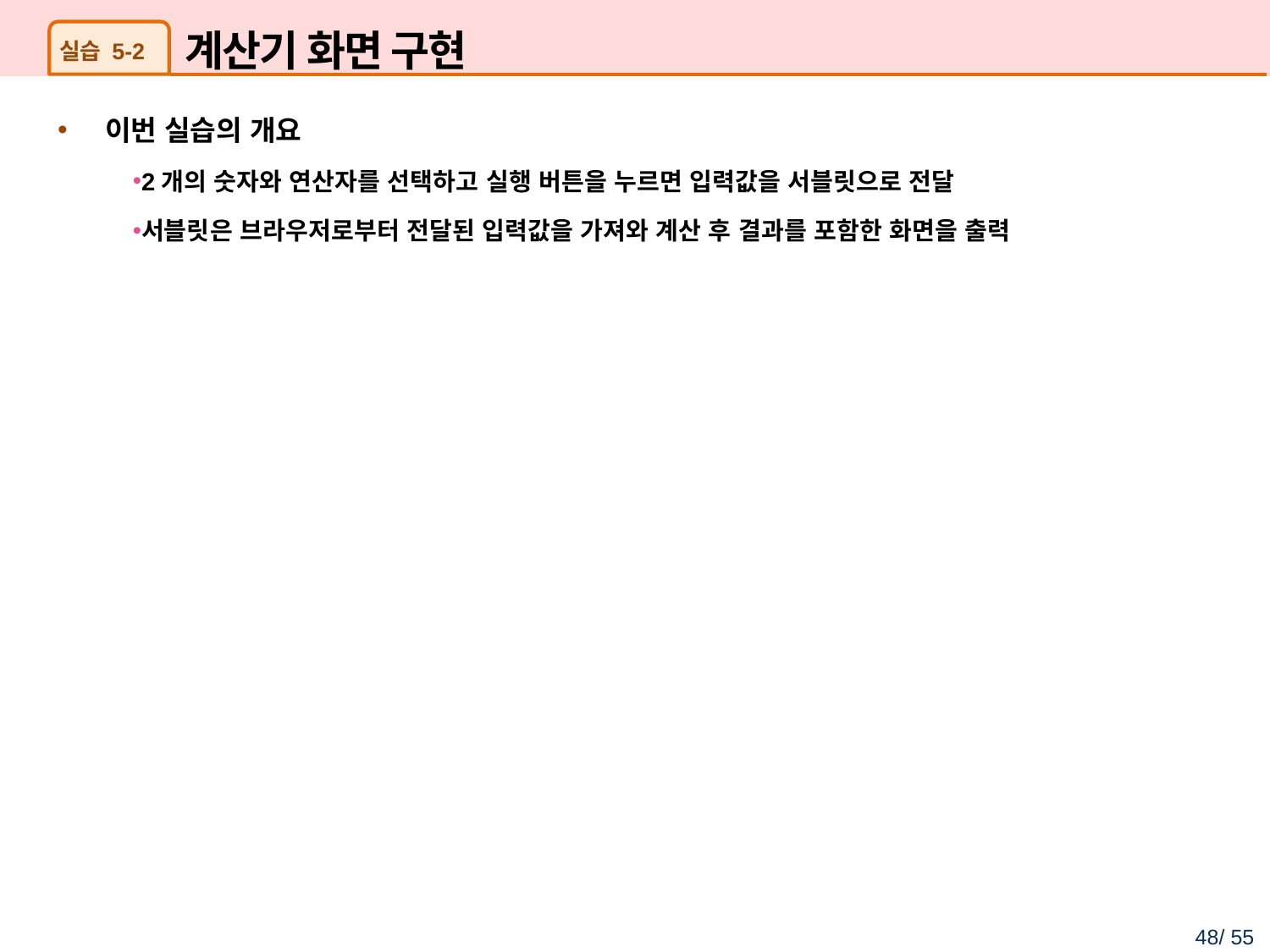

# 계산기 화면 구현
실습 5-2
이번 실습의 개요
2개의 숫자와 연산자를 선택하고 실행 버튼을 누르면 입력값을 서블릿으로 전달
서블릿은 브라우저로부터 전달된 입력값을 가져와 계산 후 결과를 포함한 화면을 출력